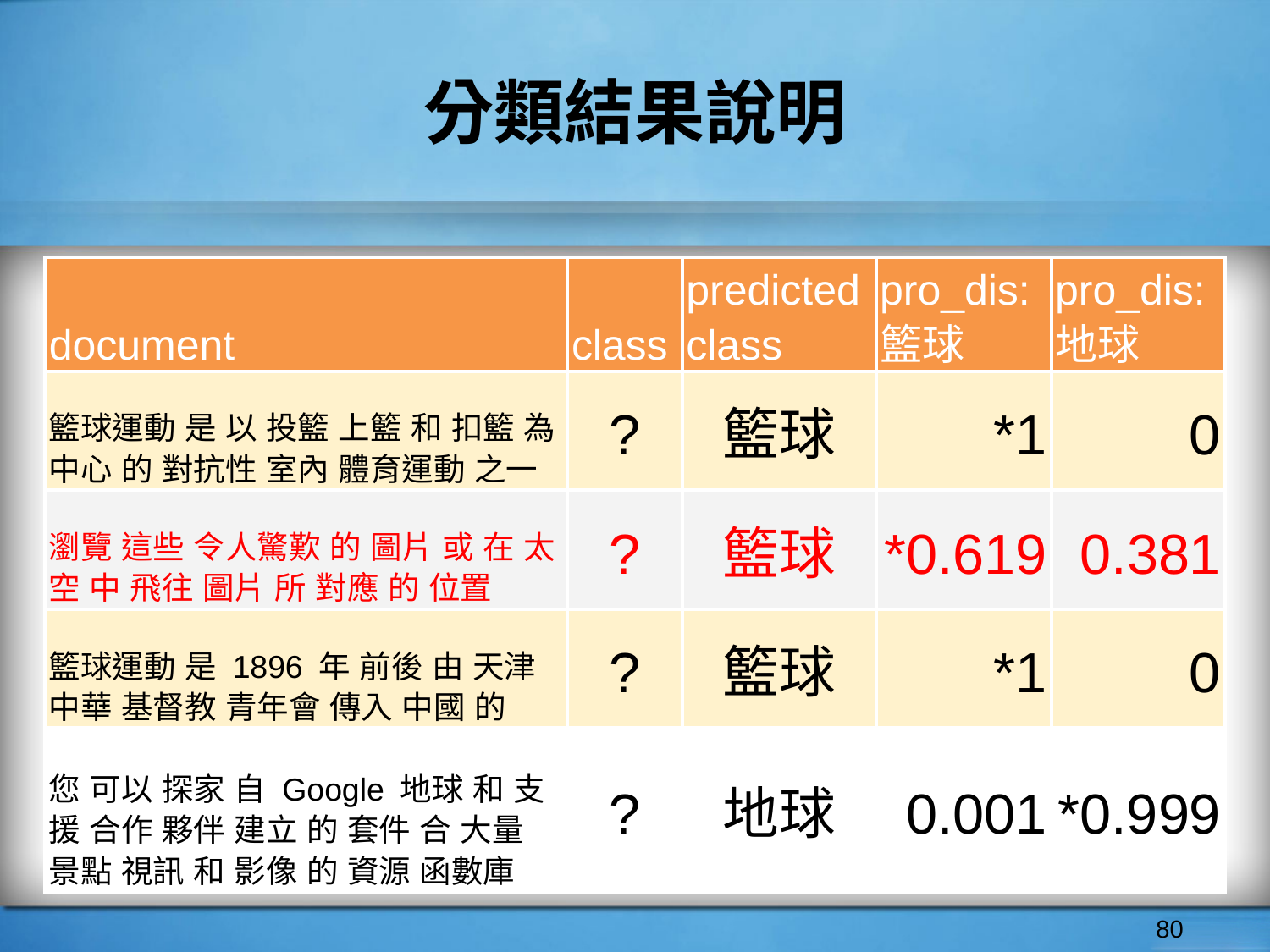

# 分類結果說明

| document | class | predicted class | pro\_dis: 籃球 | pro\_dis: 地球 |
| --- | --- | --- | --- | --- |
| 籃球運動 是 以 投籃 上籃 和 扣籃 為 中心 的 對抗性 室內 體育運動 之一 | ? | 籃球 | \*1 | 0 |
| 瀏覽 這些 令人驚歎 的 圖片 或 在 太空 中 飛往 圖片 所 對應 的 位置 | ? | 籃球 | \*0.619 | 0.381 |
| 籃球運動 是 1896 年 前後 由 天津 中華 基督教 青年會 傳入 中國 的 | ? | 籃球 | \*1 | 0 |
| 您 可以 探家 自 Google 地球 和 支援 合作 夥伴 建立 的 套件 合 大量 景點 視訊 和 影像 的 資源 函數庫 | ? | 地球 | 0.001 | \*0.999 |
80